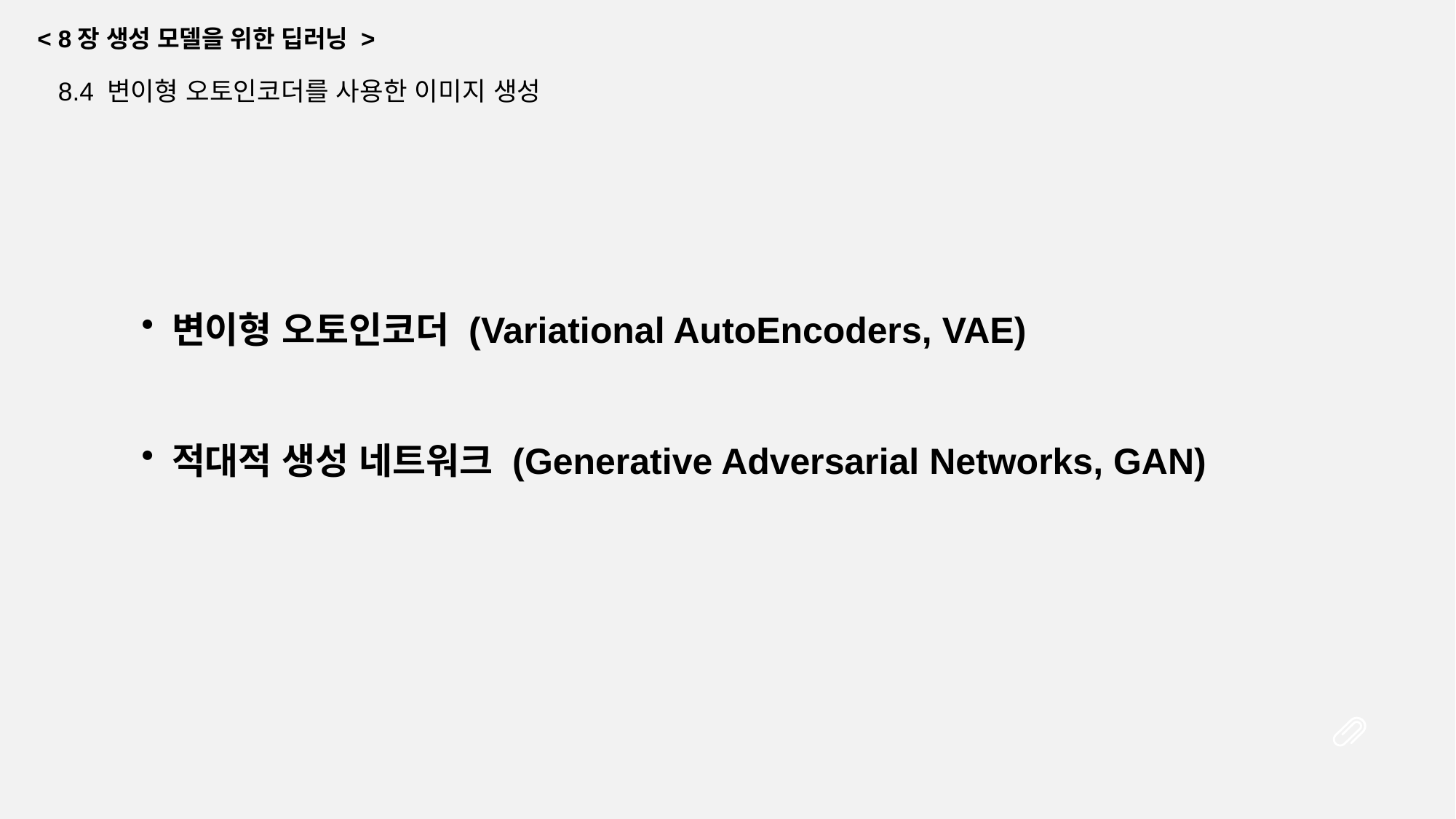

< 8장 생성 모델을 위한 딥러닝 >
8.4 변이형 오토인코더를 사용한 이미지 생성
변이형 오토인코더 (Variational AutoEncoders, VAE)

적대적 생성 네트워크 (Generative Adversarial Networks, GAN)